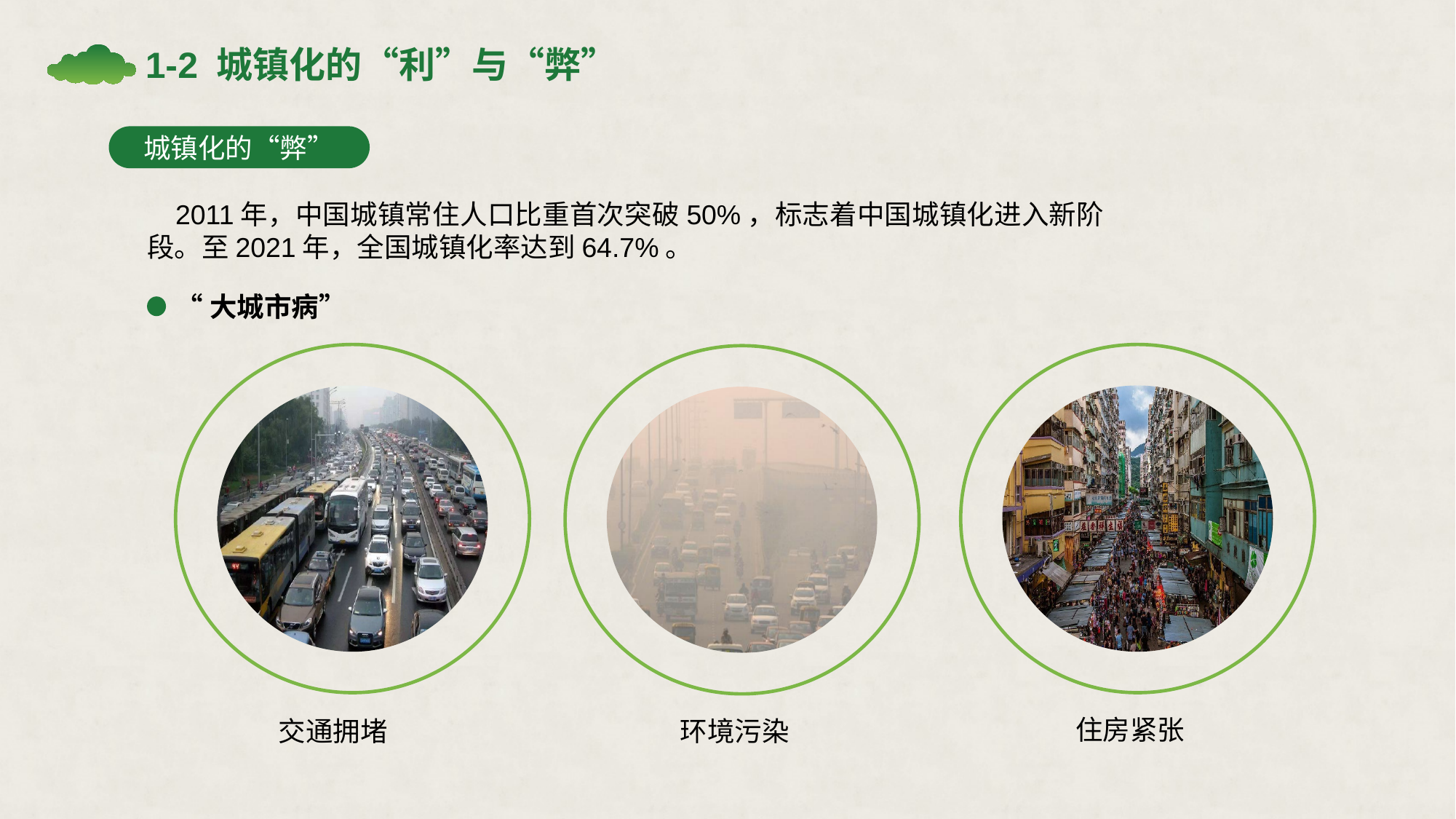

1-2 城镇化的“利”与“弊”

城镇化的“弊”
    2011年，中国城镇常住人口比重首次突破50%，标志着中国城镇化进入新阶段。至2021年，全国城镇化率达到64.7%。
“大城市病”

交通拥堵

住房紧张

环境污染